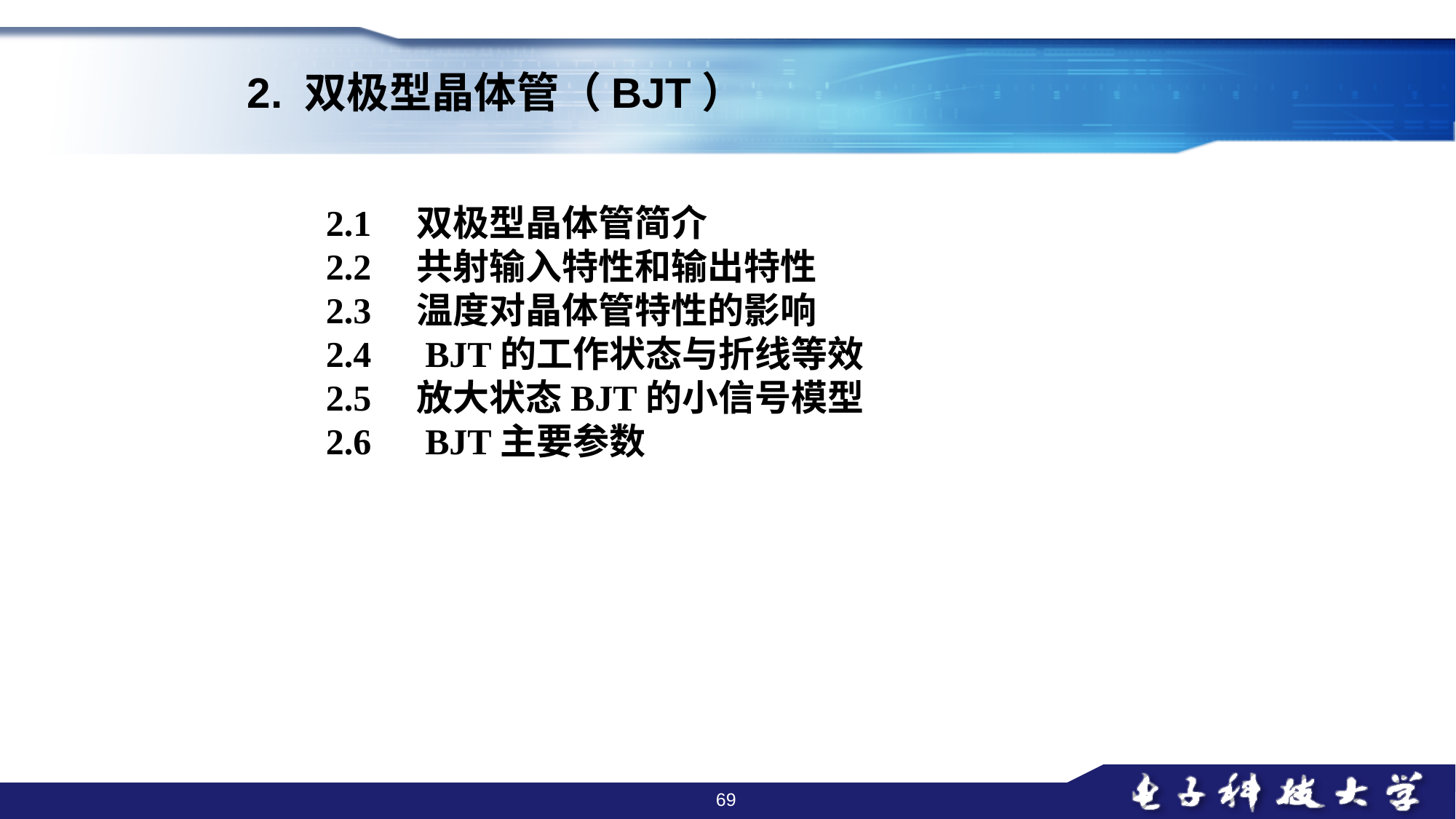

2. 双极型晶体管（BJT）
2.1　双极型晶体管简介
2.2　共射输入特性和输出特性
2.3　温度对晶体管特性的影响
2.4　BJT的工作状态与折线等效
2.5　放大状态BJT的小信号模型
2.6　BJT主要参数
69